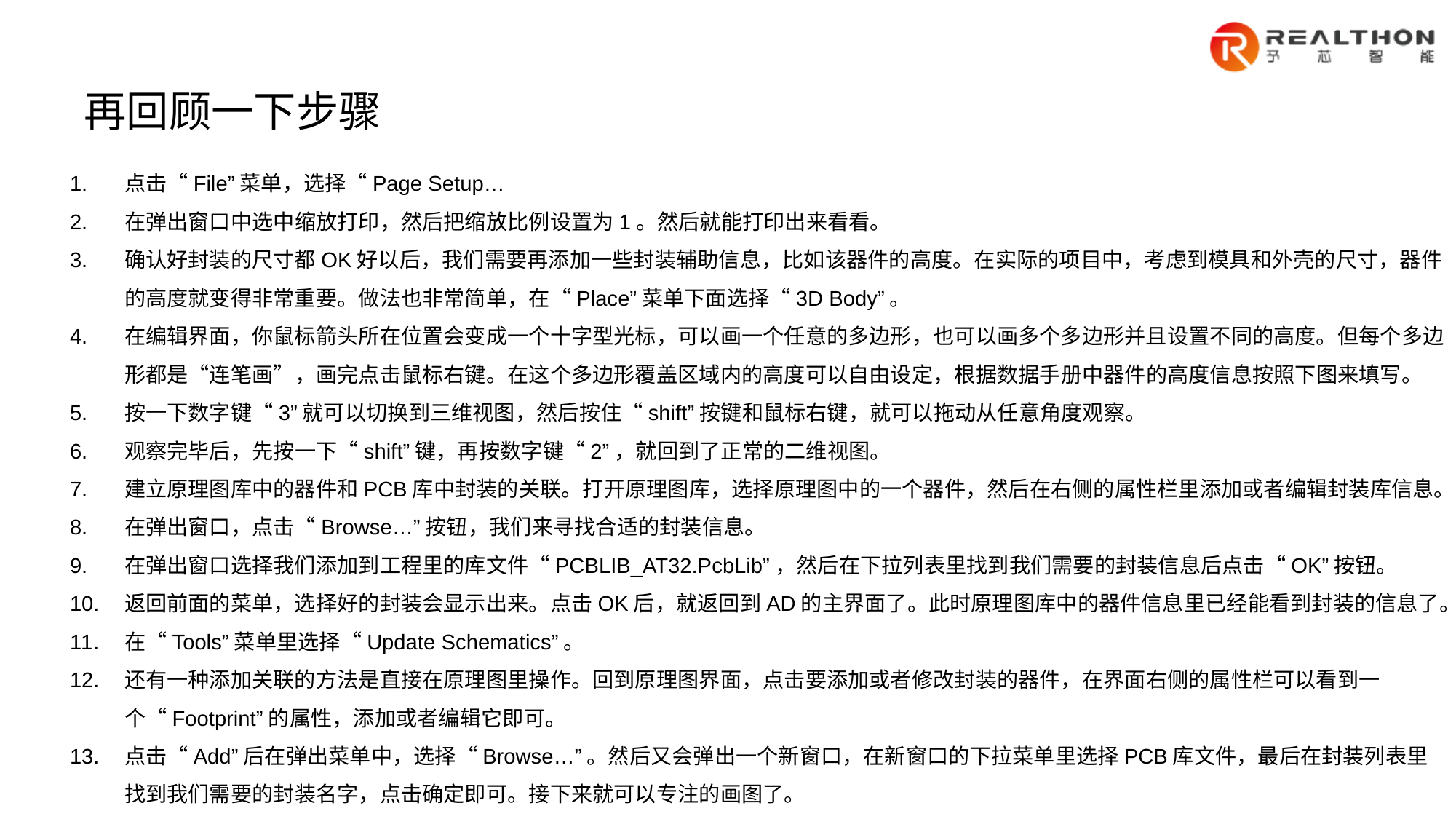

再回顾一下步骤
点击“File”菜单，选择“Page Setup…
在弹出窗口中选中缩放打印，然后把缩放比例设置为1。然后就能打印出来看看。
确认好封装的尺寸都OK好以后，我们需要再添加一些封装辅助信息，比如该器件的高度。在实际的项目中，考虑到模具和外壳的尺寸，器件的高度就变得非常重要。做法也非常简单，在“Place”菜单下面选择“3D Body”。
在编辑界面，你鼠标箭头所在位置会变成一个十字型光标，可以画一个任意的多边形，也可以画多个多边形并且设置不同的高度。但每个多边形都是“连笔画”，画完点击鼠标右键。在这个多边形覆盖区域内的高度可以自由设定，根据数据手册中器件的高度信息按照下图来填写。
按一下数字键“3”就可以切换到三维视图，然后按住“shift”按键和鼠标右键，就可以拖动从任意角度观察。
观察完毕后，先按一下“shift”键，再按数字键“2”，就回到了正常的二维视图。
建立原理图库中的器件和PCB库中封装的关联。打开原理图库，选择原理图中的一个器件，然后在右侧的属性栏里添加或者编辑封装库信息。
在弹出窗口，点击“Browse…”按钮，我们来寻找合适的封装信息。
在弹出窗口选择我们添加到工程里的库文件“PCBLIB_AT32.PcbLib”，然后在下拉列表里找到我们需要的封装信息后点击“OK”按钮。
返回前面的菜单，选择好的封装会显示出来。点击OK后，就返回到AD的主界面了。此时原理图库中的器件信息里已经能看到封装的信息了。
在“Tools”菜单里选择“Update Schematics”。
还有一种添加关联的方法是直接在原理图里操作。回到原理图界面，点击要添加或者修改封装的器件，在界面右侧的属性栏可以看到一个“Footprint”的属性，添加或者编辑它即可。
点击“Add”后在弹出菜单中，选择“Browse…”。然后又会弹出一个新窗口，在新窗口的下拉菜单里选择PCB库文件，最后在封装列表里找到我们需要的封装名字，点击确定即可。接下来就可以专注的画图了。